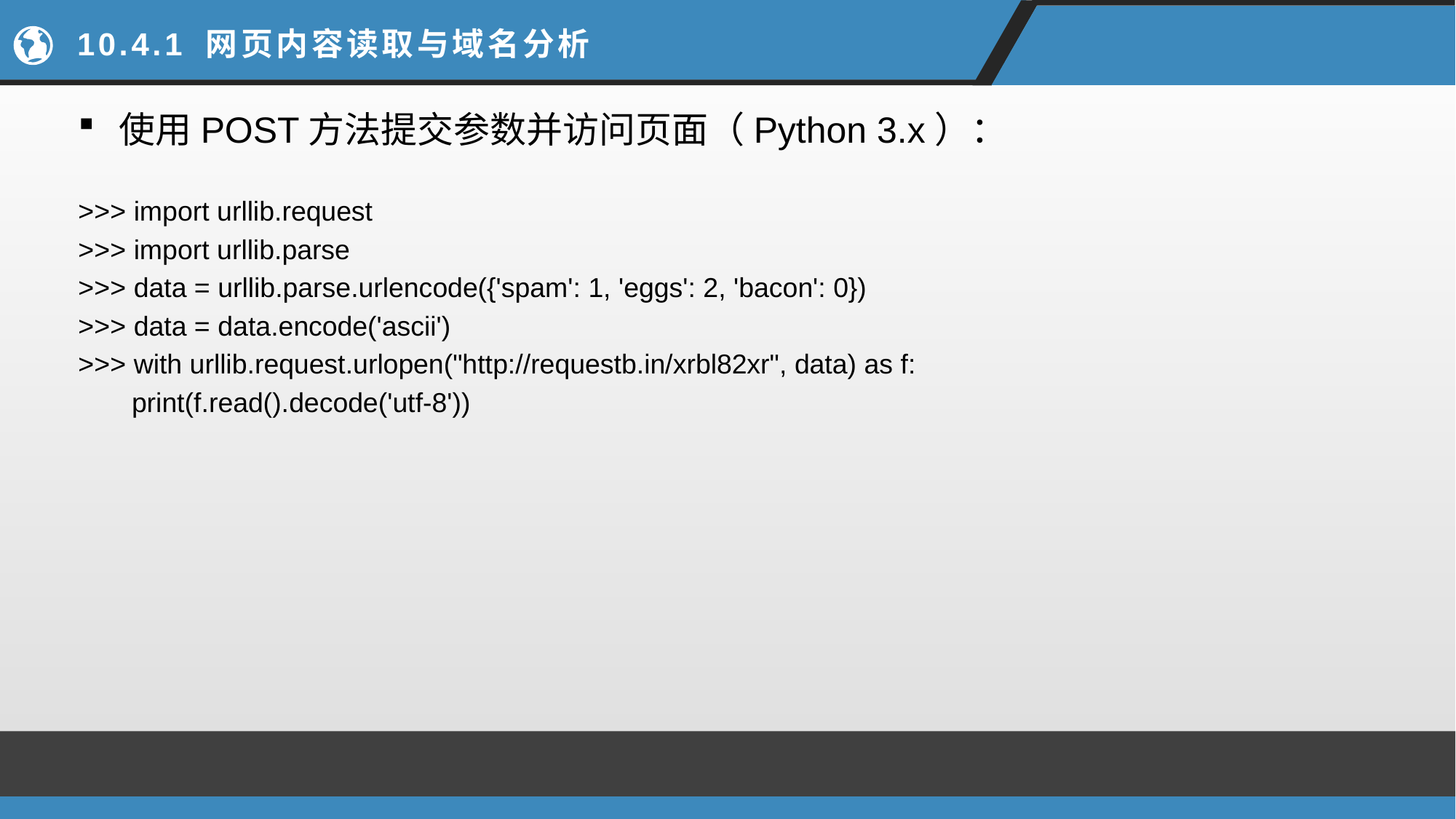

# 10.4.1 网页内容读取与域名分析

使用POST方法提交参数并访问页面（Python 3.x）：

>>> import urllib.request
>>> import urllib.parse
>>> data = urllib.parse.urlencode({'spam': 1, 'eggs': 2, 'bacon': 0})
>>> data = data.encode('ascii')
>>> with urllib.request.urlopen("http://requestb.in/xrbl82xr", data) as f:
       print(f.read().decode('utf-8'))